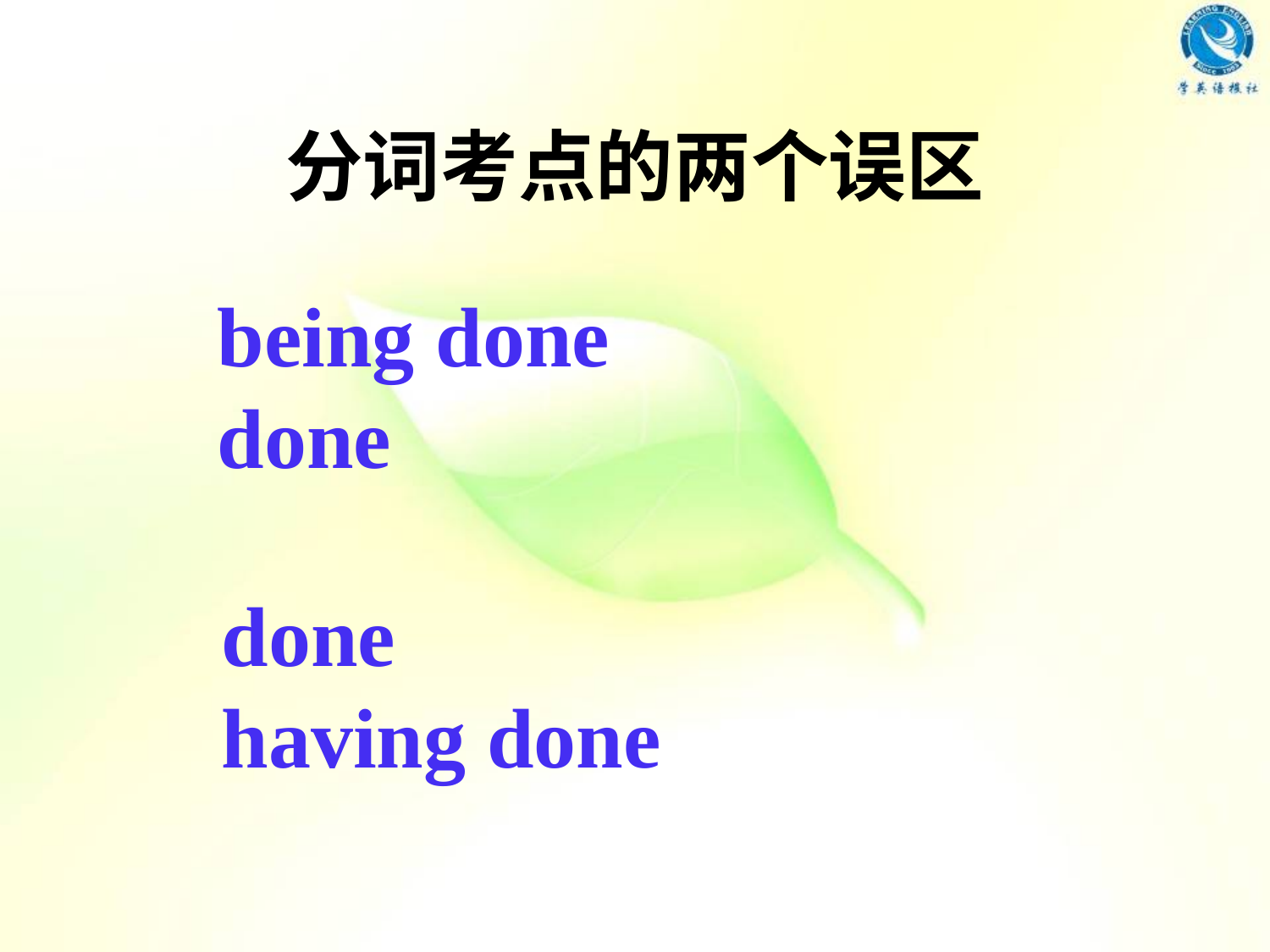

# 分词考点的两个误区
being done
done
done
having done